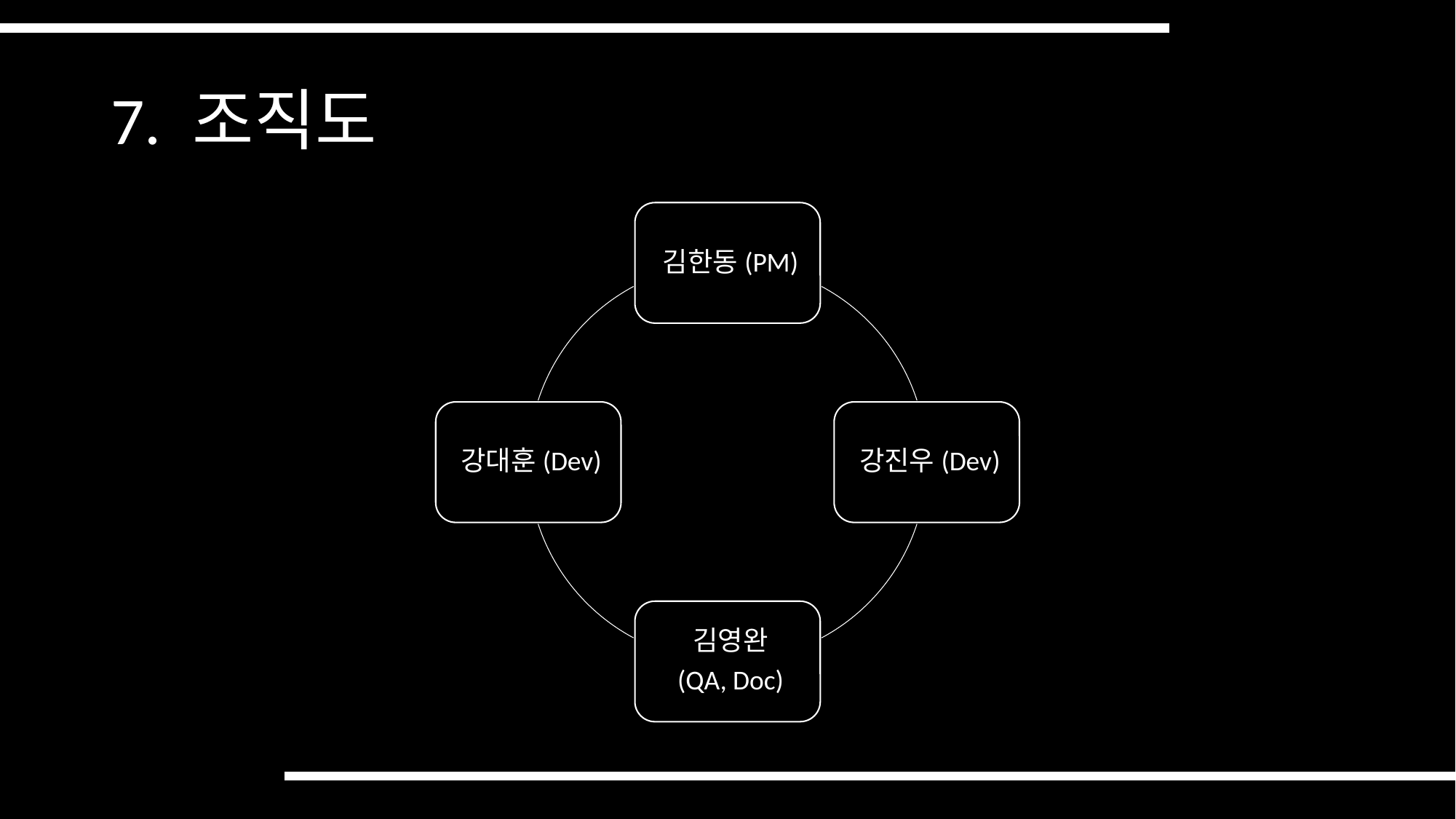

# 7. 조직도
김한동(PM)
강진우(Dev)
김영완
(QA, Doc)
강대훈(Dev)